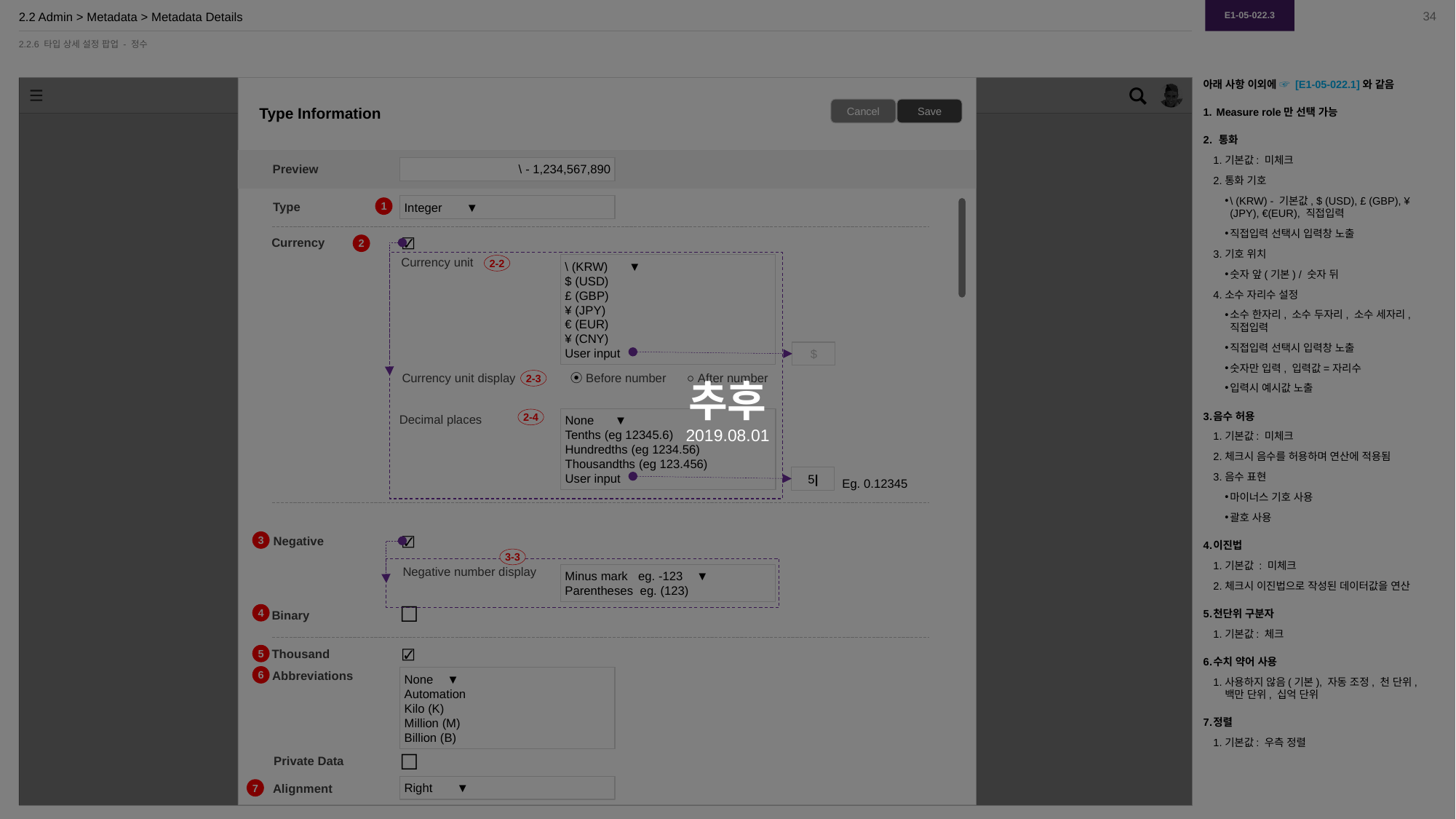

추후
2019.08.01
E1-05-022.3
34
# 2.2 Admin > Metadata > Metadata Details
2.2.6 타입 상세 설정 팝업 - 정수
Type Information
아래 사항 이외에 ☞ [E1-05-022.1]와 같음
 Measure role만 선택 가능
 통화
기본값: 미체크
통화 기호
\ (KRW) - 기본값, $ (USD), £ (GBP), ¥ (JPY), €(EUR), 직접입력
직접입력 선택시 입력창 노출
기호 위치
숫자 앞(기본) / 숫자 뒤
소수 자리수 설정
소수 한자리, 소수 두자리, 소수 세자리, 직접입력
직접입력 선택시 입력창 노출
숫자만 입력, 입력값=자리수
입력시 예시값 노출
음수 허용
기본값: 미체크
체크시 음수를 허용하며 연산에 적용됨
음수 표현
마이너스 기호 사용
괄호 사용
이진법
기본값 : 미체크
체크시 이진법으로 작성된 데이터값을 연산
천단위 구분자
기본값: 체크
수치 약어 사용
사용하지 않음(기본), 자동 조정, 천 단위, 백만 단위, 십억 단위
정렬
기본값: 우측 정렬

Cancel
Save

\ - 1,234,567,890
Preview
Integer       ▼
1
Type
Currency
☑
2

\ (KRW)      ▼
$ (USD)
£ (GBP)
¥ (JPY)
€ (EUR)
¥ (CNY)
User input
Currency unit
2-2
$
2-3
⦿ Before number      ○ After number
Currency unit display
None      ▼
Tenths (eg 12345.6)
Hundredths (eg 1234.56)
Thousandths (eg 123.456)
User input
2-4
Decimal places
5|
Eg. 0.12345
3
Negative
☑
3-3

Negative number display
Minus mark   eg. -123    ▼
Parentheses  eg. (123)
☐
4
Binary
5
Thousand
☑
6
None    ▼
Automation
Kilo (K)
Million (M)
Billion (B)
Abbreviations
☐
Private Data
Right       ▼
7
Alignment